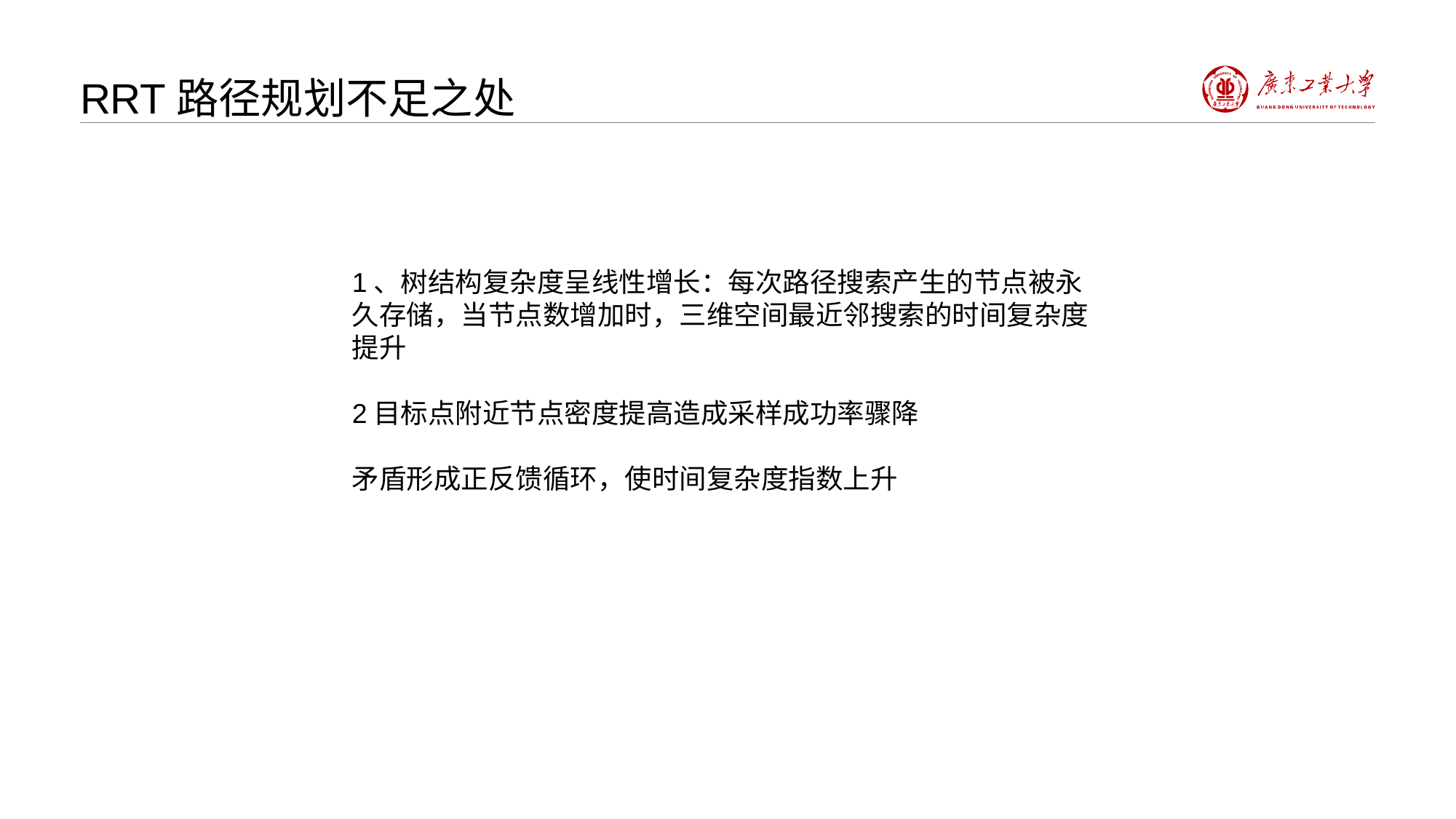

# RRT路径规划不足之处

1、树结构复杂度呈线性增长：每次路径搜索产生的节点被永久存储，当节点数增加时，三维空间最近邻搜索的时间复杂度提升

2目标点附近节点密度提高造成采样成功率骤降

矛盾形成正反馈循环，使时间复杂度指数上升